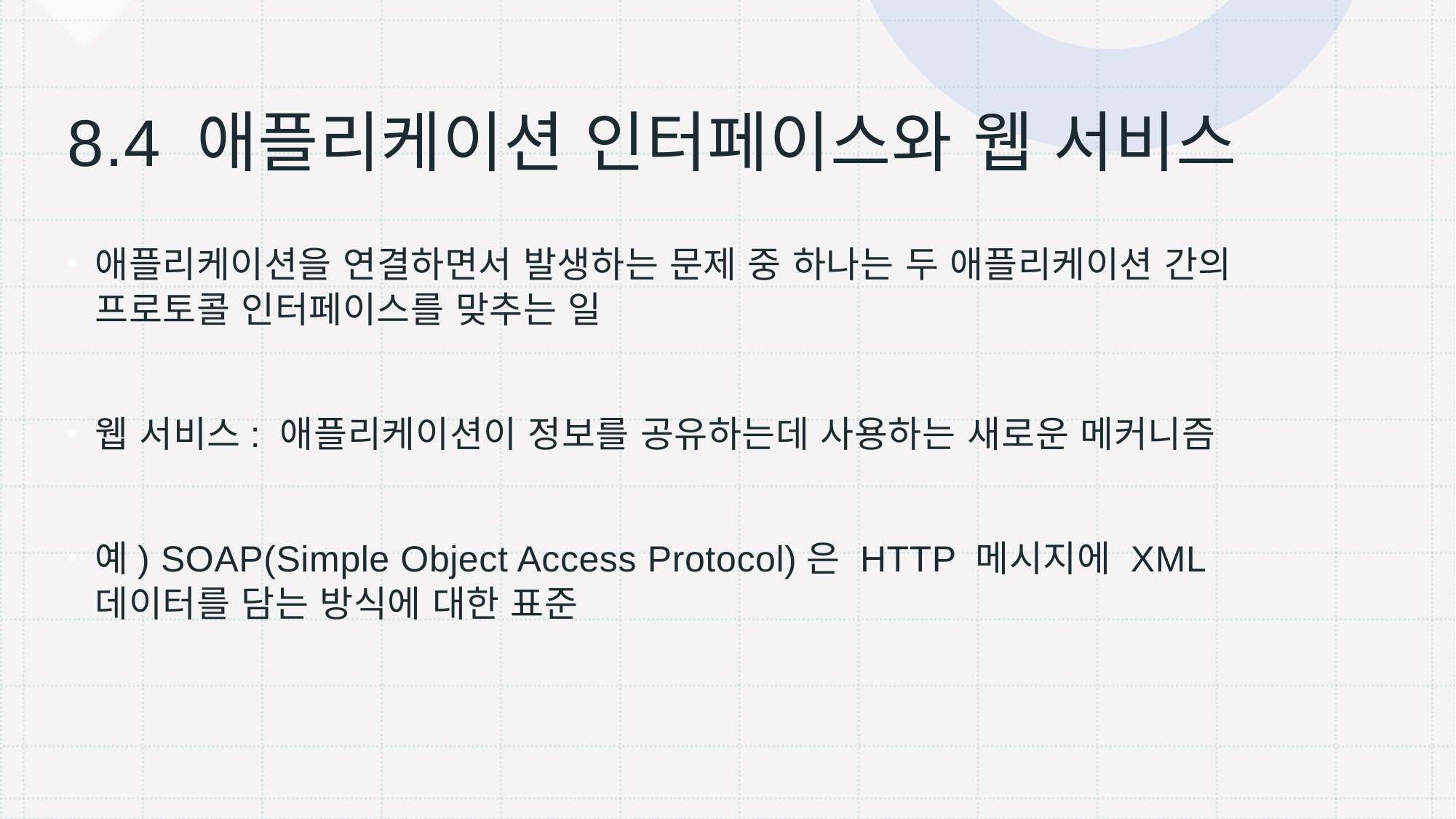

# 8.4 애플리케이션 인터페이스와 웹 서비스
애플리케이션을 연결하면서 발생하는 문제 중 하나는 두 애플리케이션 간의 프로토콜 인터페이스를 맞추는 일

웹 서비스: 애플리케이션이 정보를 공유하는데 사용하는 새로운 메커니즘

예) SOAP(Simple Object Access Protocol)은 HTTP 메시지에 XML 데이터를 담는 방식에 대한 표준